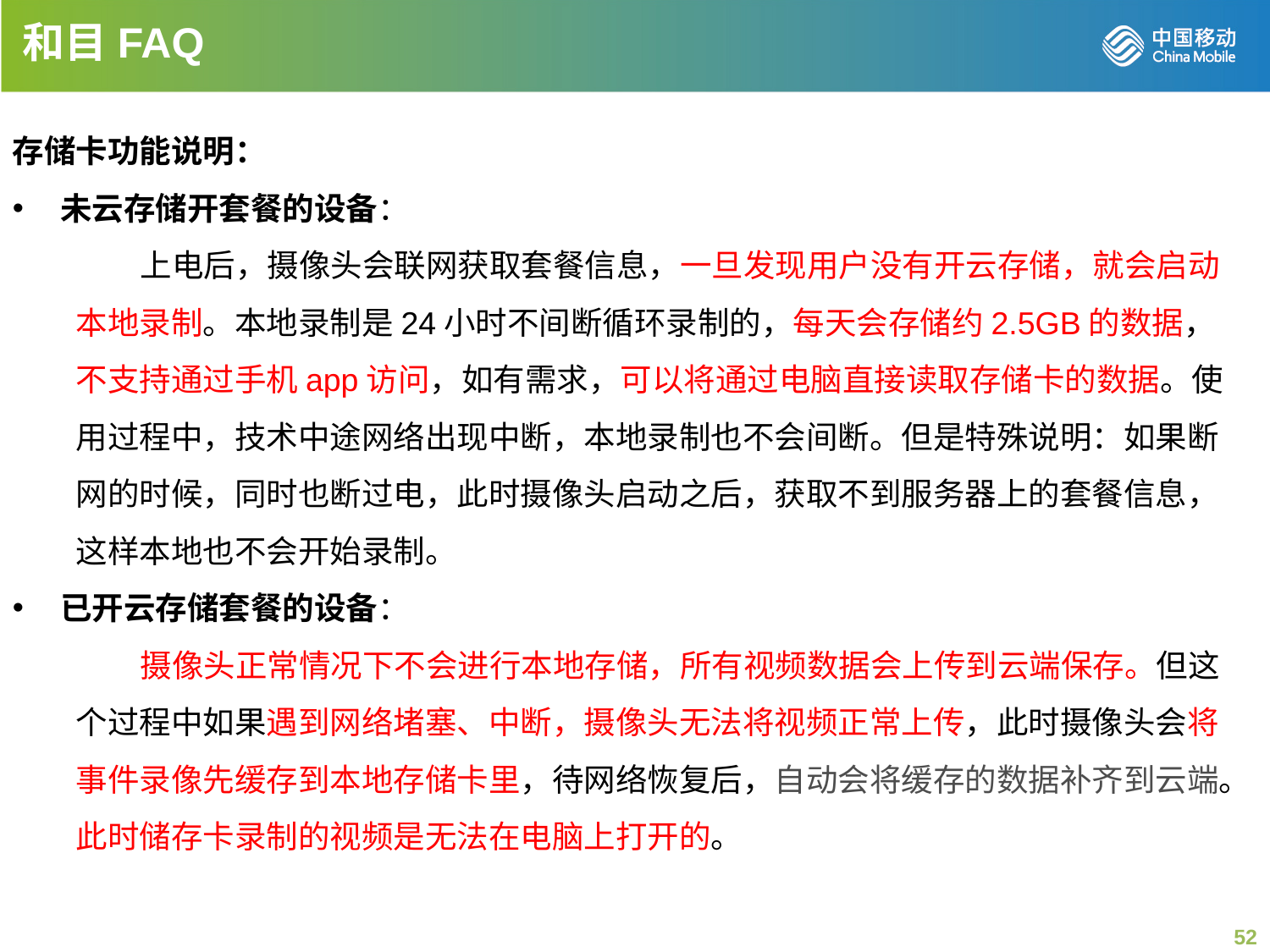

和目FAQ
存储卡功能说明：
未云存储开套餐的设备：
 上电后，摄像头会联网获取套餐信息，一旦发现用户没有开云存储，就会启动本地录制。本地录制是24小时不间断循环录制的，每天会存储约2.5GB的数据，不支持通过手机app访问，如有需求，可以将通过电脑直接读取存储卡的数据。使用过程中，技术中途网络出现中断，本地录制也不会间断。但是特殊说明：如果断网的时候，同时也断过电，此时摄像头启动之后，获取不到服务器上的套餐信息，这样本地也不会开始录制。
已开云存储套餐的设备：
 摄像头正常情况下不会进行本地存储，所有视频数据会上传到云端保存。但这个过程中如果遇到网络堵塞、中断，摄像头无法将视频正常上传，此时摄像头会将事件录像先缓存到本地存储卡里，待网络恢复后，自动会将缓存的数据补齐到云端。此时储存卡录制的视频是无法在电脑上打开的。